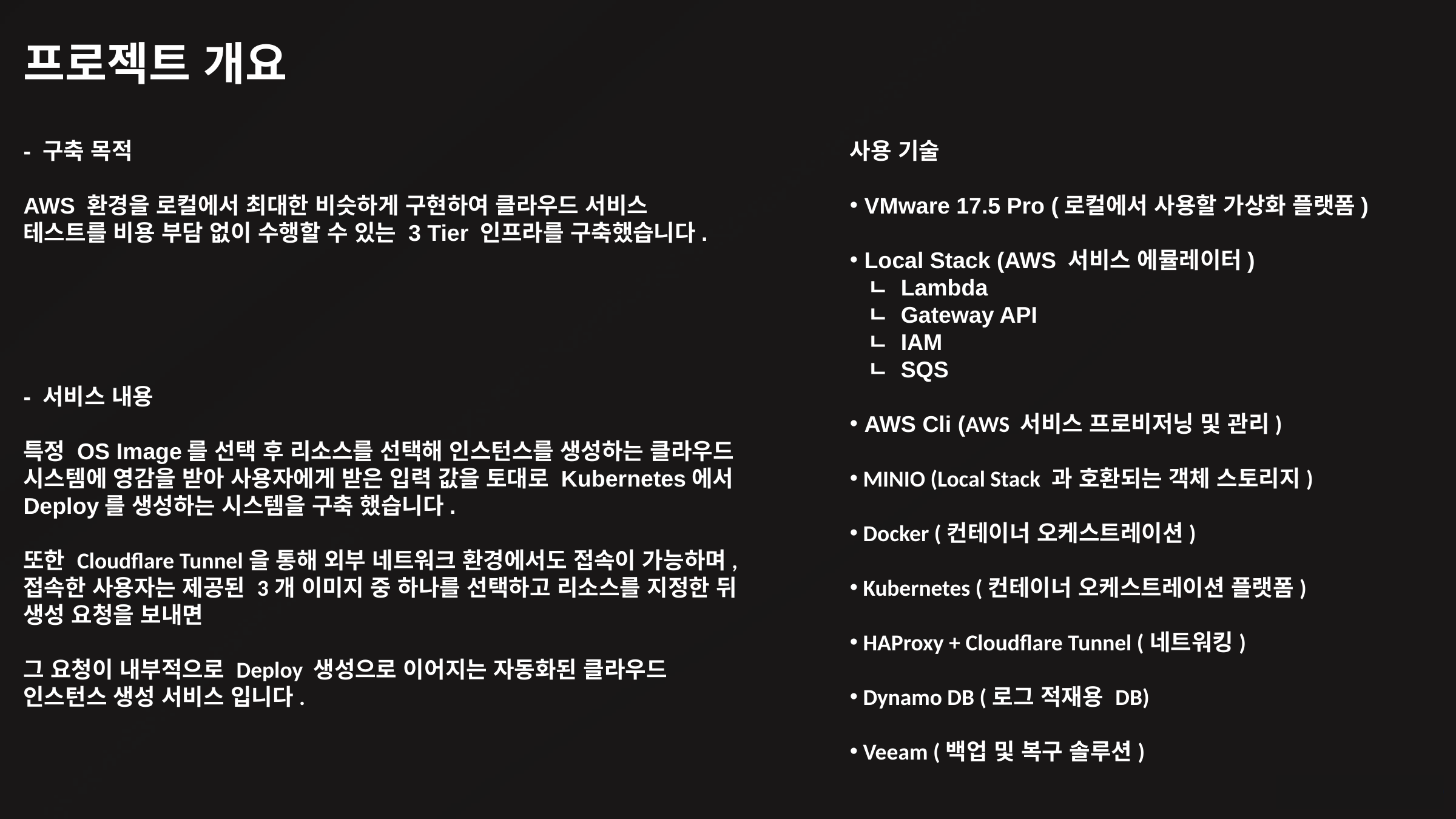

프로젝트 개요
- 구축 목적

AWS 환경을 로컬에서 최대한 비슷하게 구현하여 클라우드 서비스
테스트를 비용 부담 없이 수행할 수 있는 3 Tier 인프라를 구축했습니다.

- 서비스 내용

특정 OS Image를 선택 후 리소스를 선택해 인스턴스를 생성하는 클라우드
시스템에 영감을 받아 사용자에게 받은 입력 값을 토대로 Kubernetes에서
Deploy를 생성하는 시스템을 구축 했습니다.

또한 Cloudflare Tunnel을 통해 외부 네트워크 환경에서도 접속이 가능하며,
접속한 사용자는 제공된 3개 이미지 중 하나를 선택하고 리소스를 지정한 뒤
생성 요청을 보내면
그 요청이 내부적으로 Deploy 생성으로 이어지는 자동화된 클라우드
인스턴스 생성 서비스 입니다.

사용 기술

 VMware 17.5 Pro (로컬에서 사용할 가상화 플랫폼)

 Local Stack (AWS 서비스 에뮬레이터)
  ㄴ Lambda
  ㄴ Gateway API
  ㄴ IAM
  ㄴ SQS

 AWS Cli (AWS 서비스 프로비저닝 및 관리)

 MINIO (Local Stack 과 호환되는 객체 스토리지)

 Docker (컨테이너 오케스트레이션)

 Kubernetes (컨테이너 오케스트레이션 플랫폼)

 HAProxy + Cloudflare Tunnel (네트워킹)

 Dynamo DB (로그 적재용 DB)

 Veeam (백업 및 복구 솔루션)